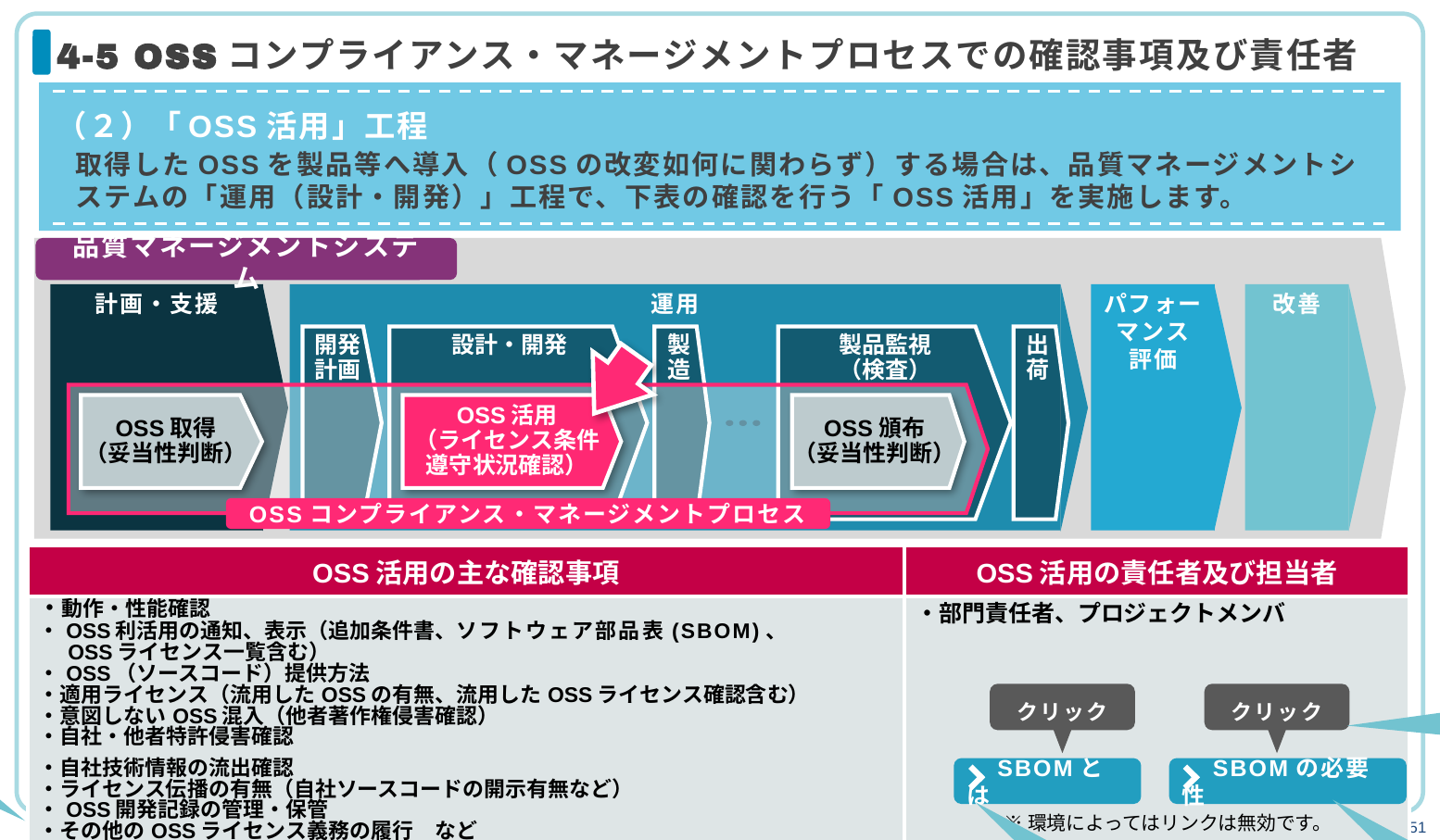

# 4-5 OSSコンプライアンス・マネージメントプロセスでの確認事項及び責任者

（２）「OSS活用」工程
取得したOSSを製品等へ導入（OSSの改変如何に関わらず）する場合は、品質マネージメントシステムの「運用（設計・開発）」工程で、下表の確認を行う「OSS活用」を実施します。

品質マネージメントシステム
計画・支援

運用

パフォー
マンス
評価

改善

開発
計画
設計・開発
製
造
製品監視
（検査）
出
荷

OSS取得
（妥当性判断）
OSS活用
（ライセンス条件
遵守状況確認）
OSS頒布
（妥当性判断）

OSSコンプライアンス・マネージメントプロセス

| OSS活用の主な確認事項 | OSS活用の責任者及び担当者 |
| --- | --- |
| ・動作・性能確認 ・OSS利活用の通知、表示（追加条件書、ソフトウェア部品表(SBOM)、 　OSSライセンス一覧含む） ・OSS（ソースコード）提供方法 ・適用ライセンス（流用したOSSの有無、流用したOSSライセンス確認含む） ・意図しないOSS混入（他者著作権侵害確認） ・自社・他者特許侵害確認 ・自社技術情報の流出確認 ・ライセンス伝播の有無（自社ソースコードの開示有無など） ・OSS開発記録の管理・保管 ・その他のOSSライセンス義務の履行　など | ・部門責任者、プロジェクトメンバ |
この２つのボタンは最下部に配置
（無理な場合は、表内でも可）
ページ全体の体裁調整
クリック

クリック

　SBOMとは

　SBOMの必要性

※環境によってはリンクは無効です。
55ページにリンク
54ページにリンク